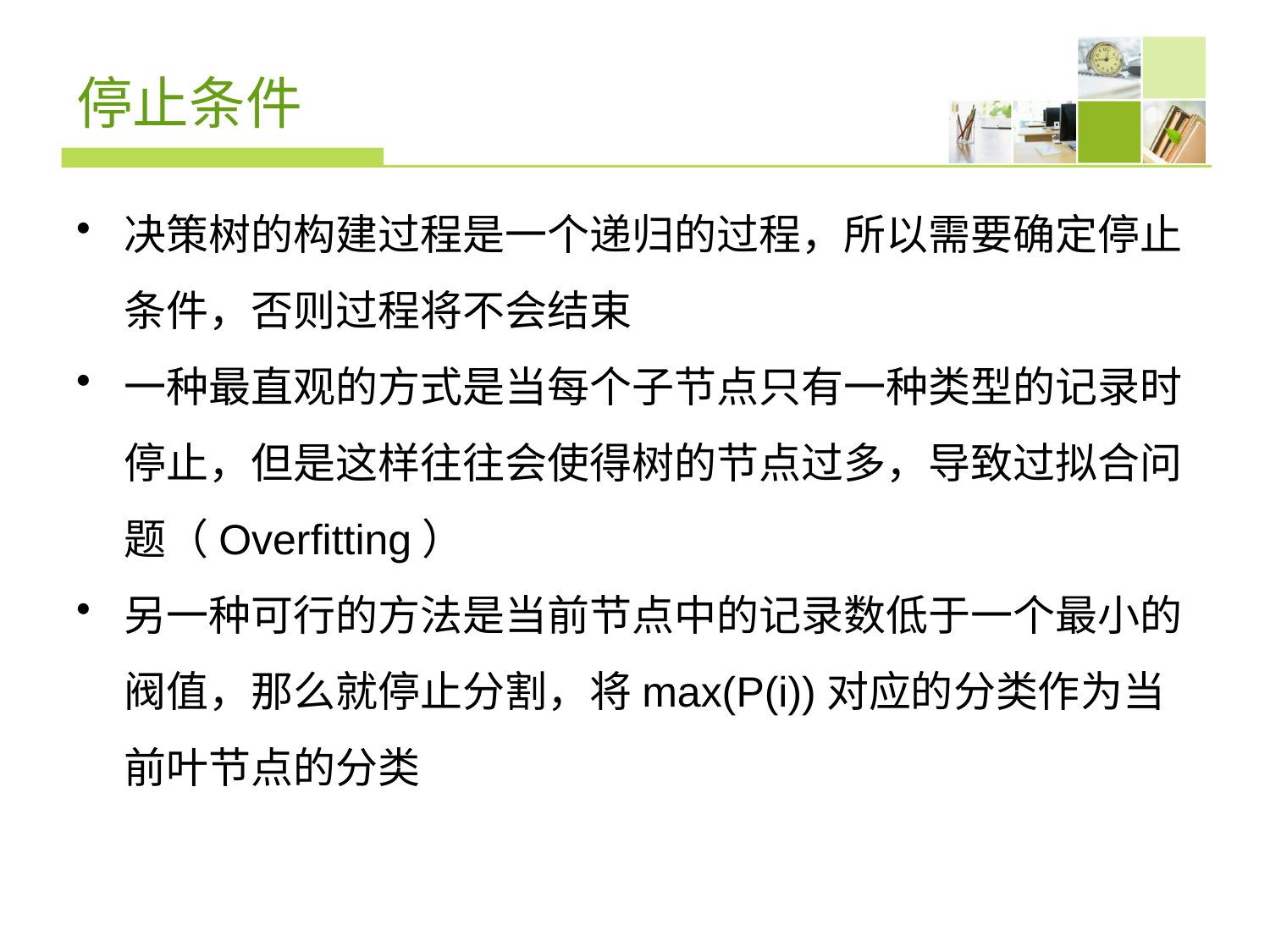

# 停止条件
决策树的构建过程是一个递归的过程，所以需要确定停止条件，否则过程将不会结束
一种最直观的方式是当每个子节点只有一种类型的记录时停止，但是这样往往会使得树的节点过多，导致过拟合问题（Overfitting）
另一种可行的方法是当前节点中的记录数低于一个最小的阀值，那么就停止分割，将max(P(i))对应的分类作为当前叶节点的分类